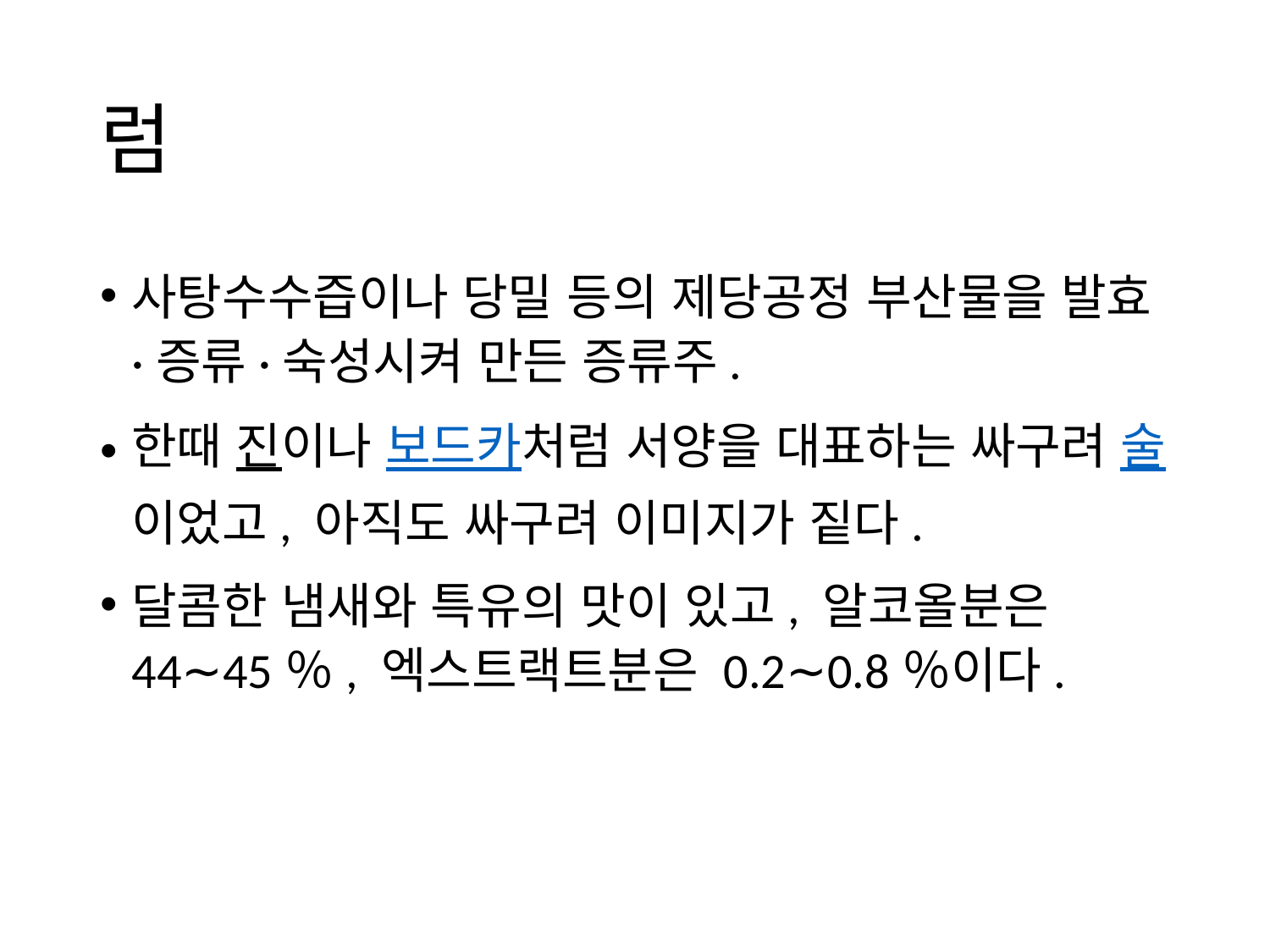

# 럼
사탕수수즙이나 당밀 등의 제당공정 부산물을 발효·증류·숙성시켜 만든 증류주.
한때 진이나 보드카처럼 서양을 대표하는 싸구려 술이었고, 아직도 싸구려 이미지가 짙다.
달콤한 냄새와 특유의 맛이 있고, 알코올분은 44∼45％, 엑스트랙트분은 0.2∼0.8％이다.